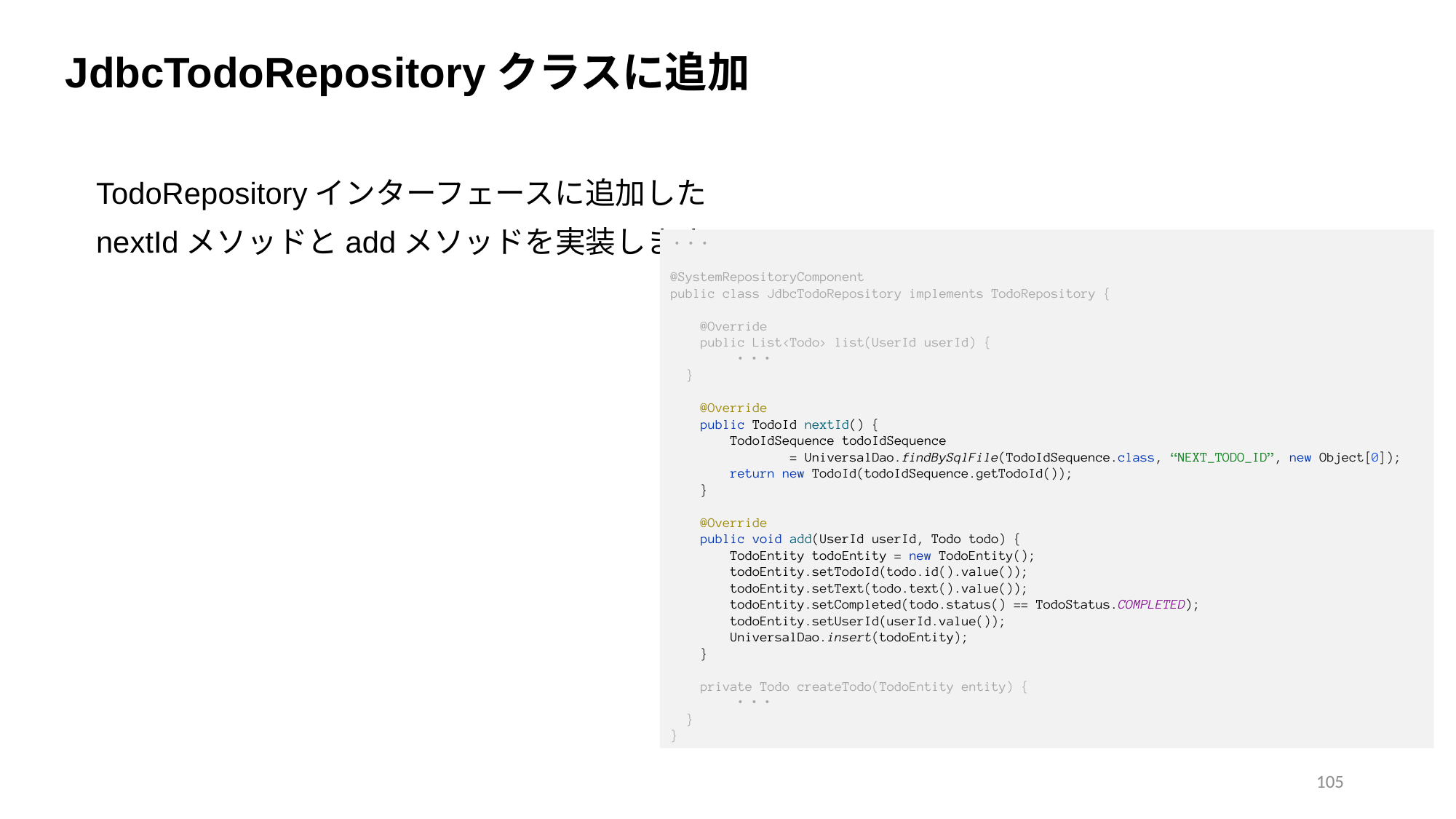

JdbcTodoRepositoryクラスに追加
TodoRepositoryインターフェースに追加した
nextIdメソッドとaddメソッドを実装します。
・・・
@SystemRepositoryComponent
public class JdbcTodoRepository implements TodoRepository {
    @Override
    public List<Todo> list(UserId userId) {
        ・・・
    }
    @Override
    public TodoId nextId() {
        TodoIdSequence todoIdSequence
                = UniversalDao.findBySqlFile(TodoIdSequence.class, “NEXT_TODO_ID”, new Object[0]);
        return new TodoId(todoIdSequence.getTodoId());
    }
    @Override
    public void add(UserId userId, Todo todo) {
        TodoEntity todoEntity = new TodoEntity();
        todoEntity.setTodoId(todo.id().value());
        todoEntity.setText(todo.text().value());
        todoEntity.setCompleted(todo.status() == TodoStatus.COMPLETED);
        todoEntity.setUserId(userId.value());
        UniversalDao.insert(todoEntity);
    }
    private Todo createTodo(TodoEntity entity) {
        ・・・
    }
}
105